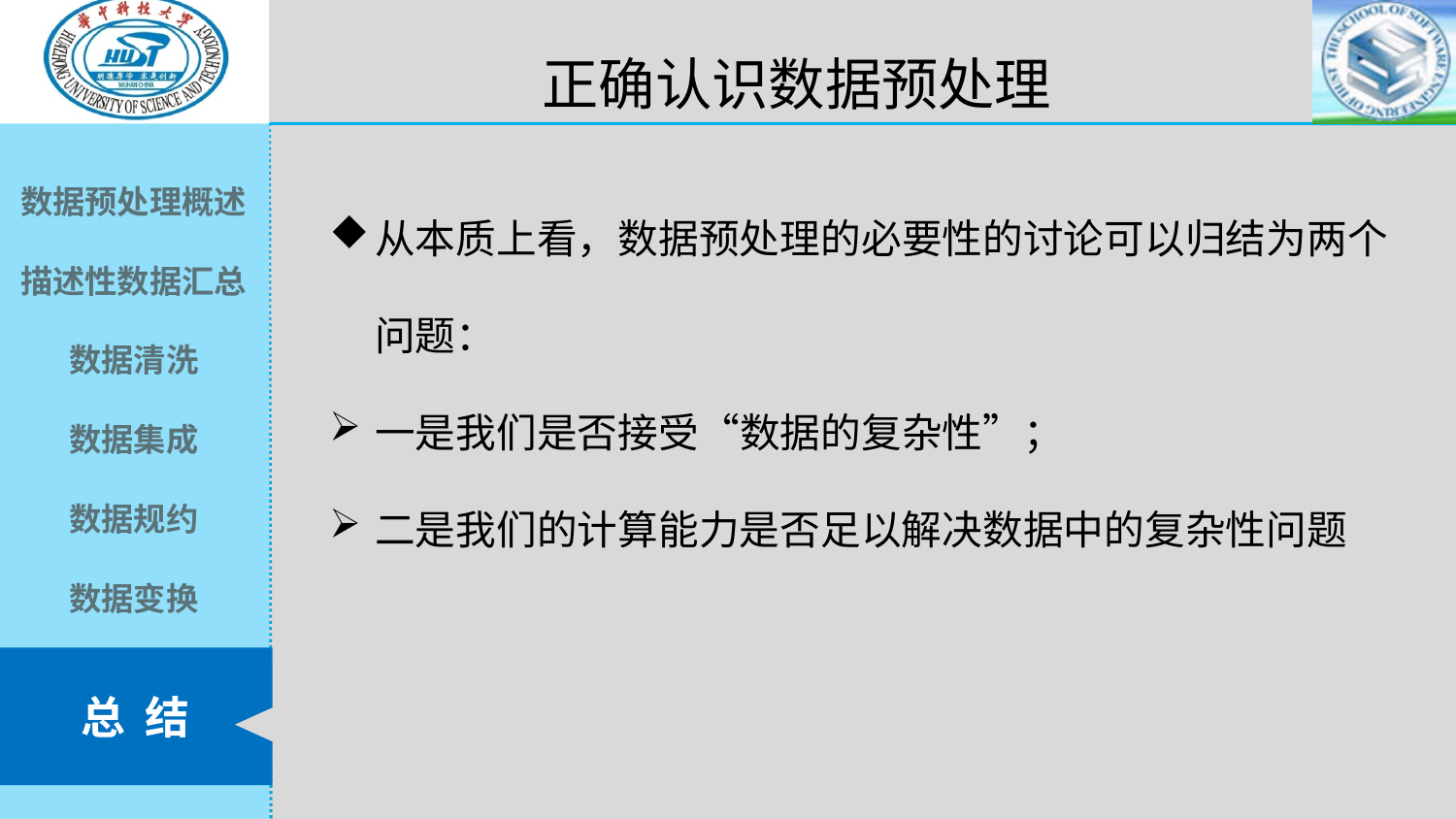

正确认识数据预处理
从本质上看，数据预处理的必要性的讨论可以归结为两个问题：
一是我们是否接受“数据的复杂性”；
二是我们的计算能力是否足以解决数据中的复杂性问题